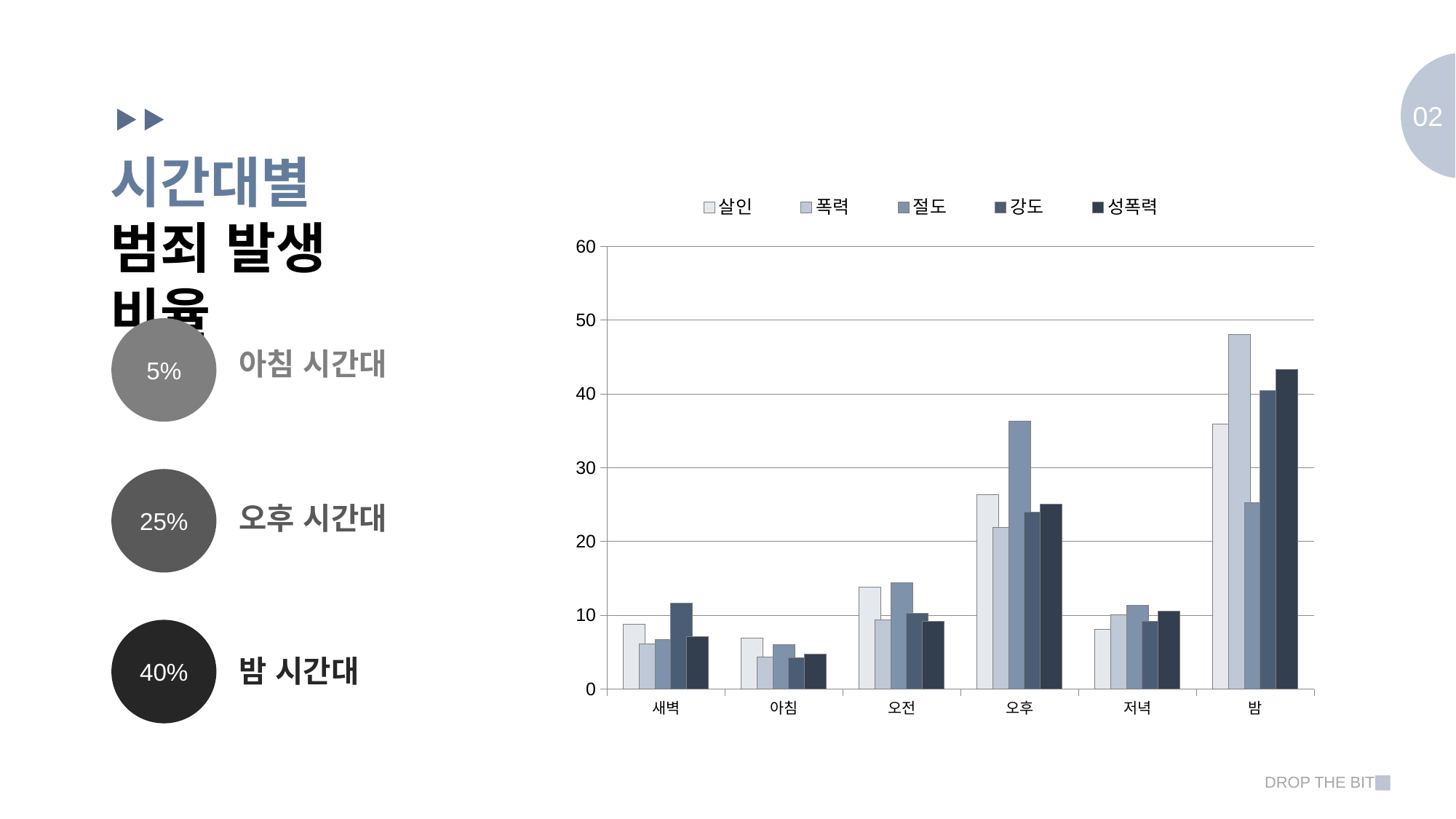

02

시간대별
범죄 발생 비율

### Chart

| Category | 살인 | 폭력 | 절도 | 강도 | 성폭력 |
|---|---|---|---|---|---|
| 새벽 | 8.8 | 6.1 | 6.7 | 11.7 | 7.1 |
| 아침 | 6.9 | 4.4 | 6.0 | 4.3 | 4.7 |
| 오전 | 13.8 | 9.4 | 14.4 | 10.3 | 9.2 |
| 오후 | 26.4 | 21.9 | 36.3 | 24.0 | 25.1 |
| 저녁 | 8.1 | 10.1 | 11.4 | 9.2 | 10.6 |
| 밤 | 35.9 | 48.1 | 25.3 | 40.5 | 43.3 |
5%
아침 시간대
25%
오후 시간대
40%
밤 시간대
DROP THE BIT